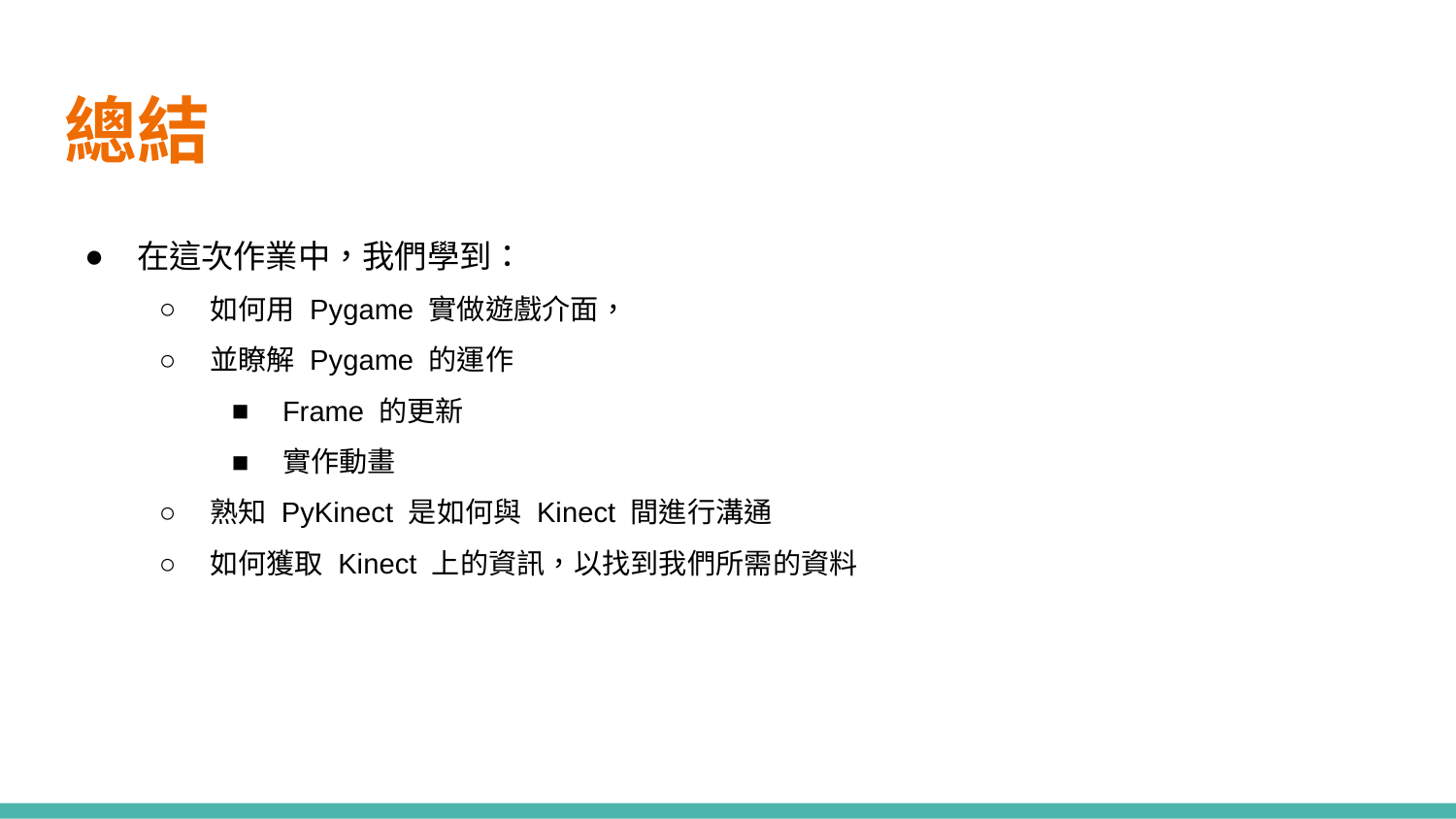

# 總結
在這次作業中，我們學到：
如何用 Pygame 實做遊戲介面，
並瞭解 Pygame 的運作
Frame 的更新
實作動畫
熟知 PyKinect 是如何與 Kinect 間進行溝通
如何獲取 Kinect 上的資訊，以找到我們所需的資料